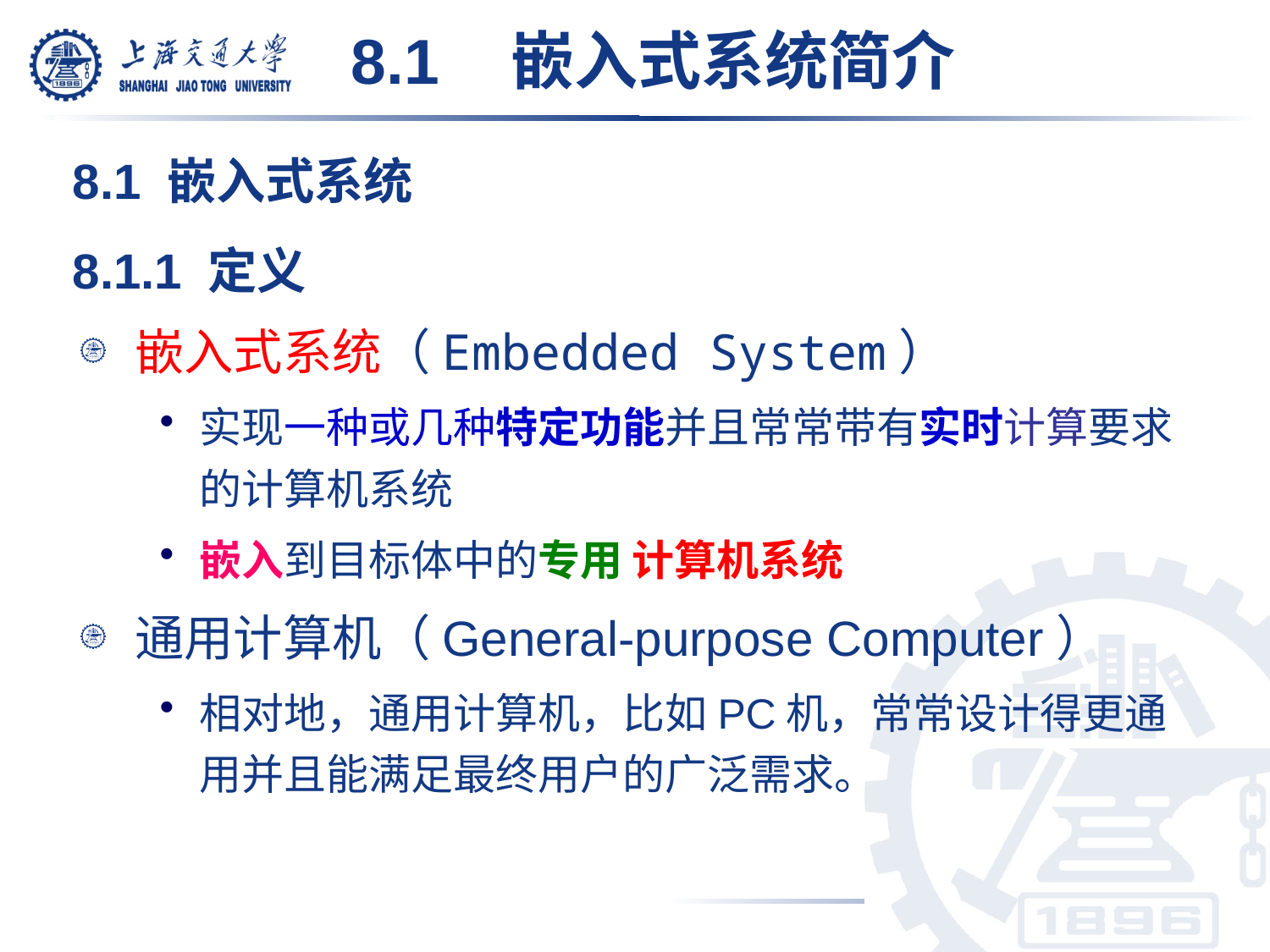

8.1	 嵌入式系统简介
8.1 嵌入式系统
8.1.1 定义
嵌入式系统（Embedded System）
实现一种或几种特定功能并且常常带有实时计算要求的计算机系统
嵌入到目标体中的专用 计算机系统
通用计算机（General-purpose Computer）
相对地，通用计算机，比如PC机，常常设计得更通用并且能满足最终用户的广泛需求。